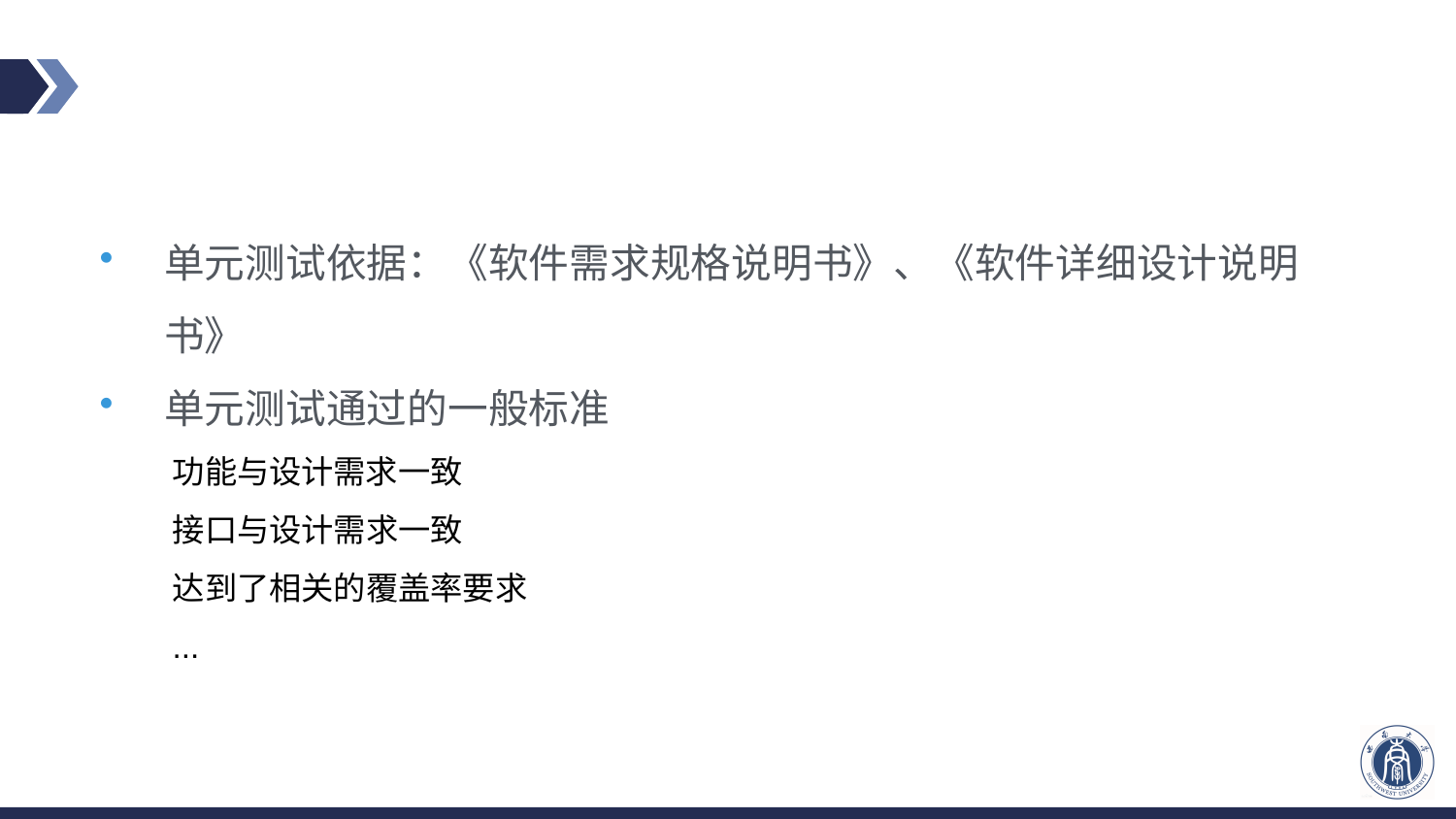

#
单元测试依据：《软件需求规格说明书》、《软件详细设计说明书》
单元测试通过的一般标准
功能与设计需求一致
接口与设计需求一致
达到了相关的覆盖率要求
...